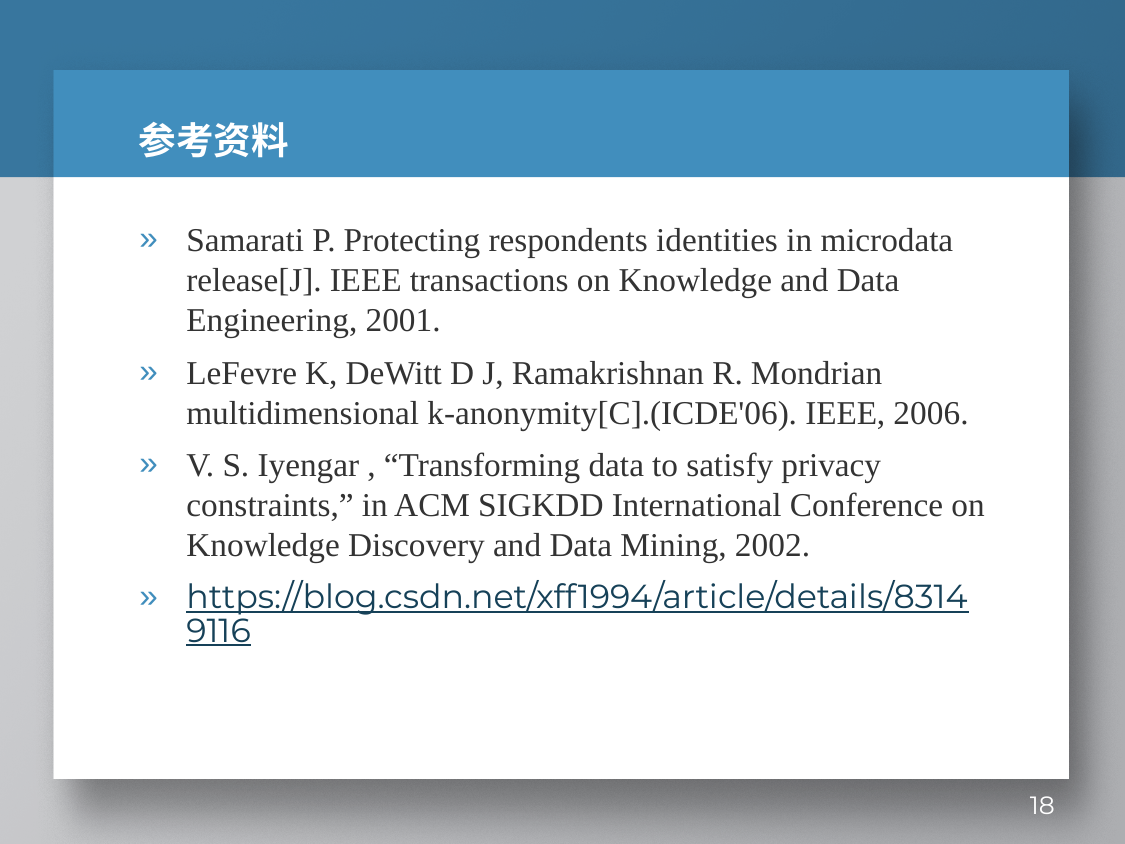

# 参考资料
Samarati P. Protecting respondents identities in microdata release[J]. IEEE transactions on Knowledge and Data Engineering, 2001.
LeFevre K, DeWitt D J, Ramakrishnan R. Mondrian multidimensional k-anonymity[C].(ICDE'06). IEEE, 2006.
V. S. Iyengar , “Transforming data to satisfy privacy constraints,” in ACM SIGKDD International Conference on Knowledge Discovery and Data Mining, 2002.
https://blog.csdn.net/xff1994/article/details/83149116
18